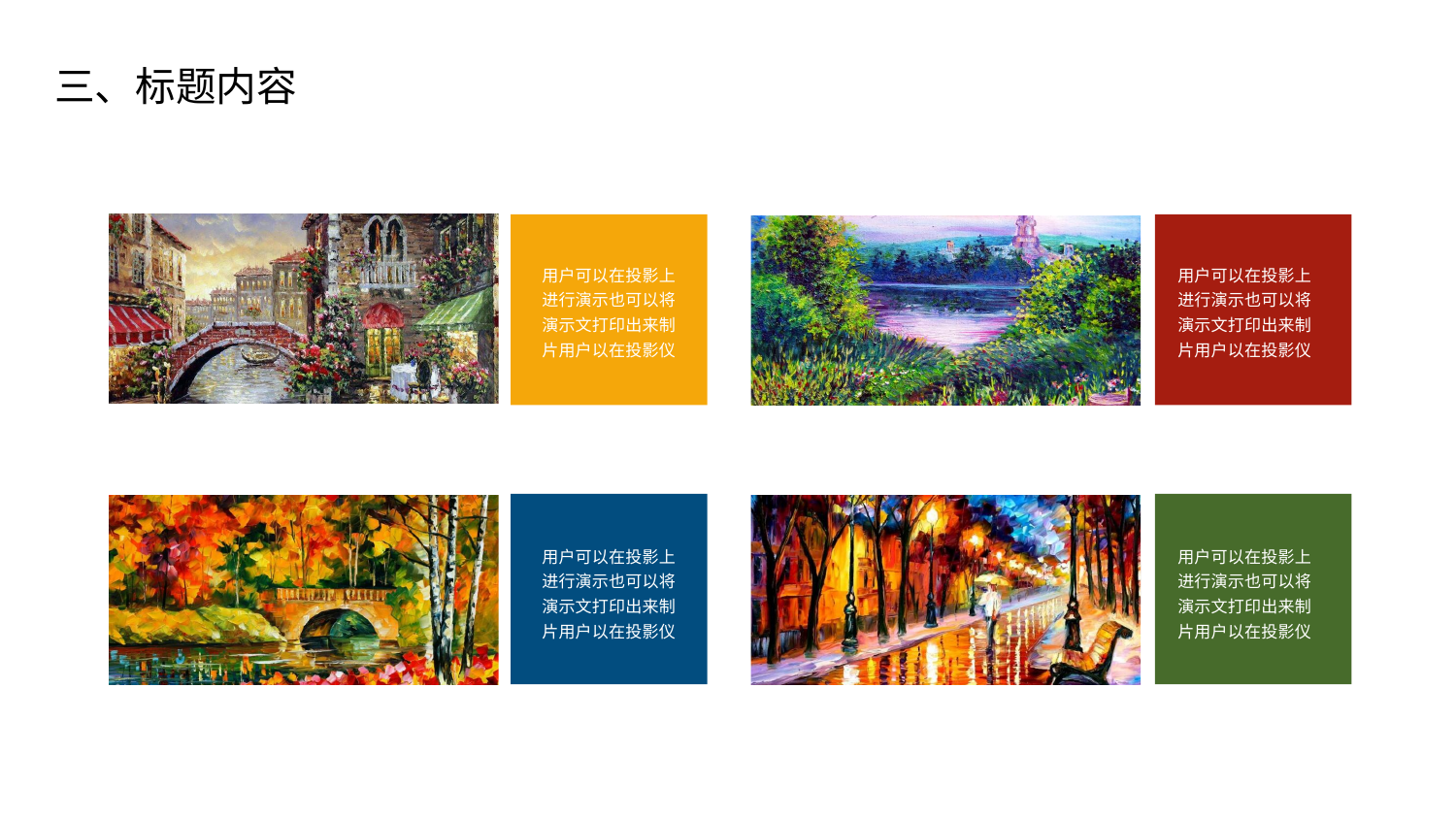

三、标题内容

用户可以在投影上进行演示也可以将演示文打印出来制片用户以在投影仪
用户可以在投影上进行演示也可以将演示文打印出来制片用户以在投影仪

用户可以在投影上进行演示也可以将演示文打印出来制片用户以在投影仪
用户可以在投影上进行演示也可以将演示文打印出来制片用户以在投影仪